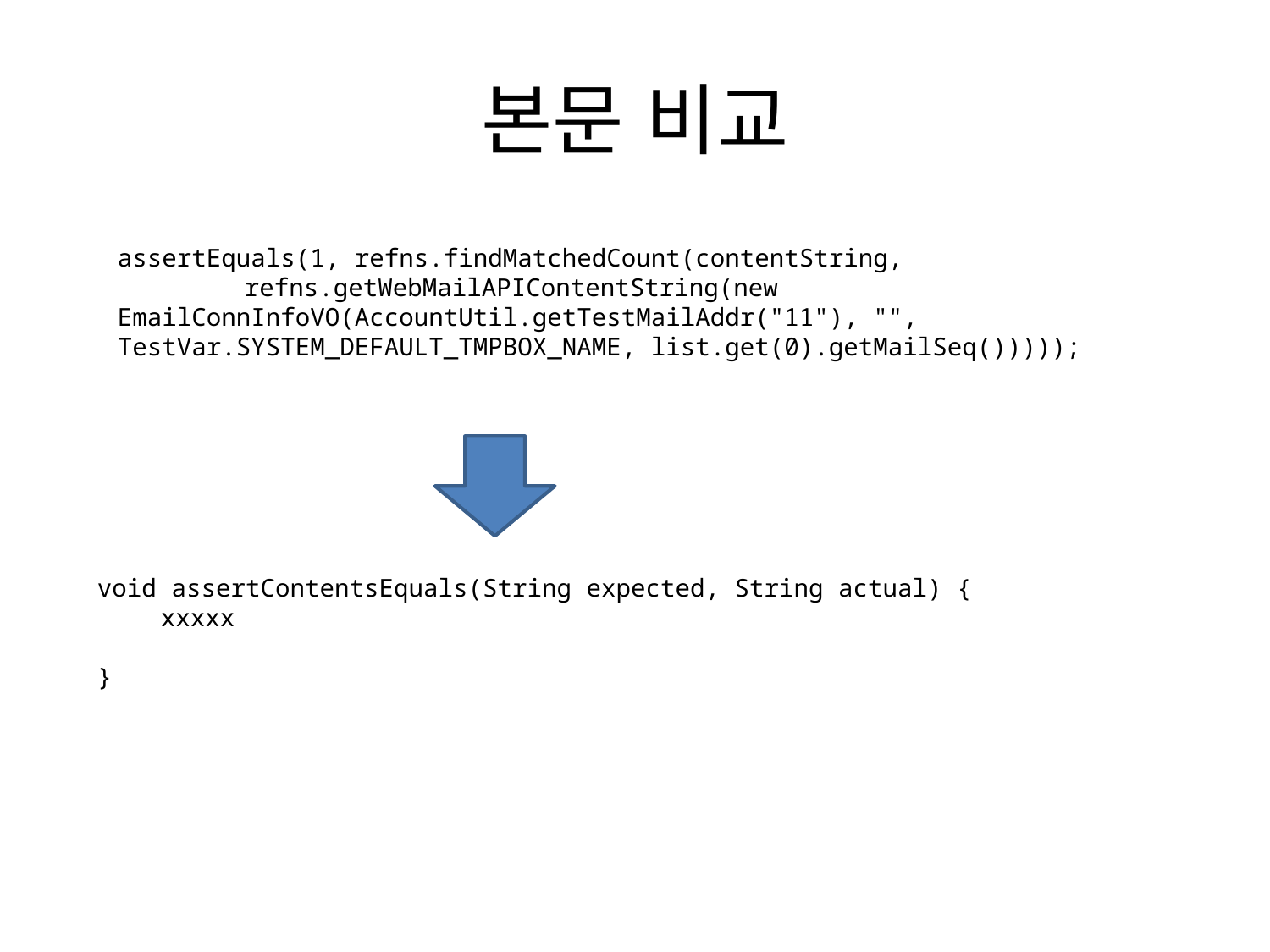

# 본문 비교
assertEquals(1, refns.findMatchedCount(contentString, 		refns.getWebMailAPIContentString(new 	EmailConnInfoVO(AccountUtil.getTestMailAddr("11"), "", 	TestVar.SYSTEM_DEFAULT_TMPBOX_NAME, list.get(0).getMailSeq()))));

void assertContentsEquals(String expected, String actual) {
xxxxx

}